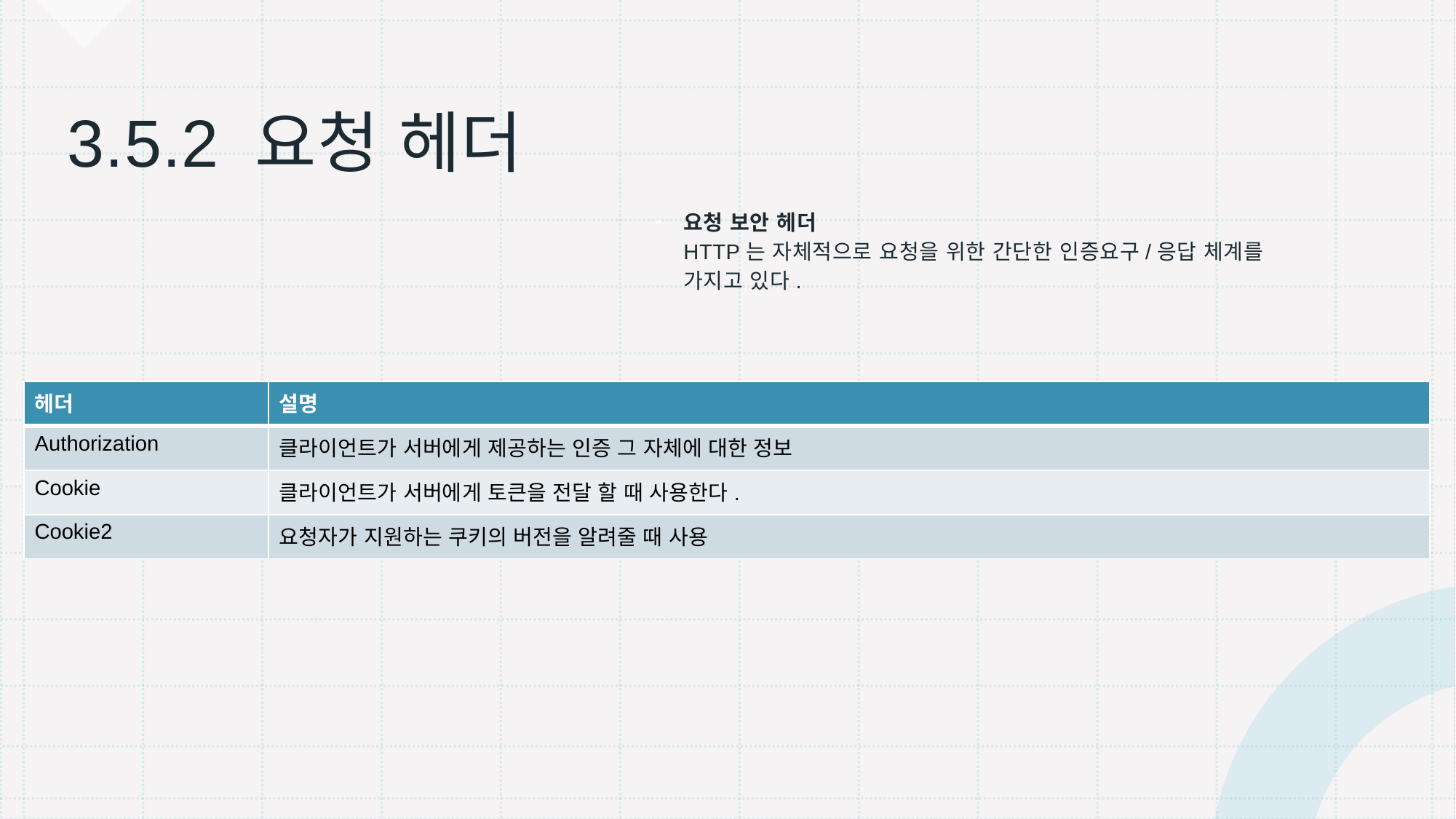

# 3.5.2 요청 헤더
요청 보안 헤더
HTTP는 자체적으로 요청을 위한 간단한 인증요구/응답 체계를 가지고 있다.

| 헤더 | 설명 |
| --- | --- |
| Authorization | 클라이언트가 서버에게 제공하는 인증 그 자체에 대한 정보 |
| Cookie | 클라이언트가 서버에게 토큰을 전달 할 때 사용한다. |
| Cookie2 | 요청자가 지원하는 쿠키의 버전을 알려줄 때 사용 |